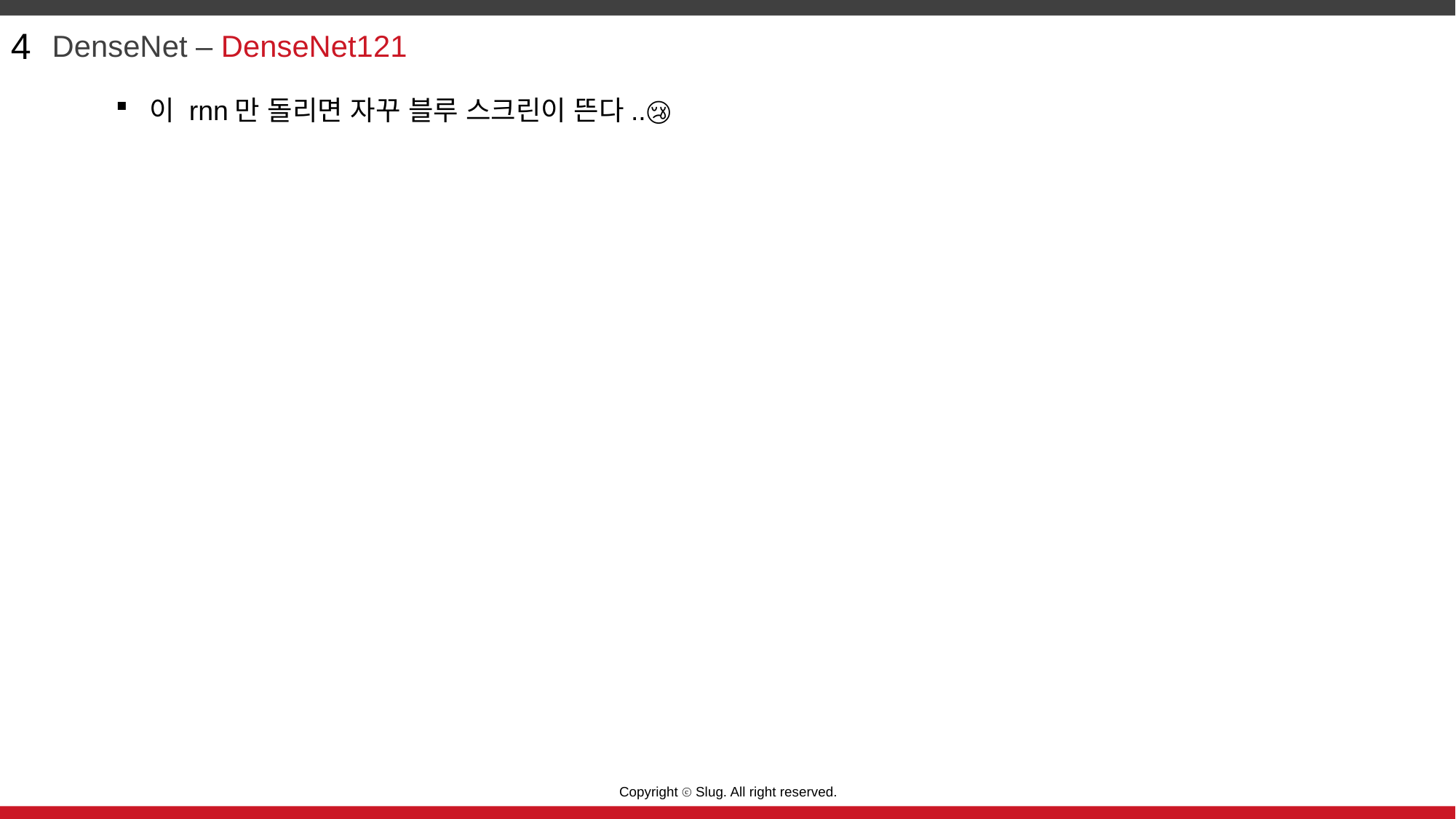

4
DenseNet – DenseNet121
이 rnn만 돌리면 자꾸 블루 스크린이 뜬다..😢